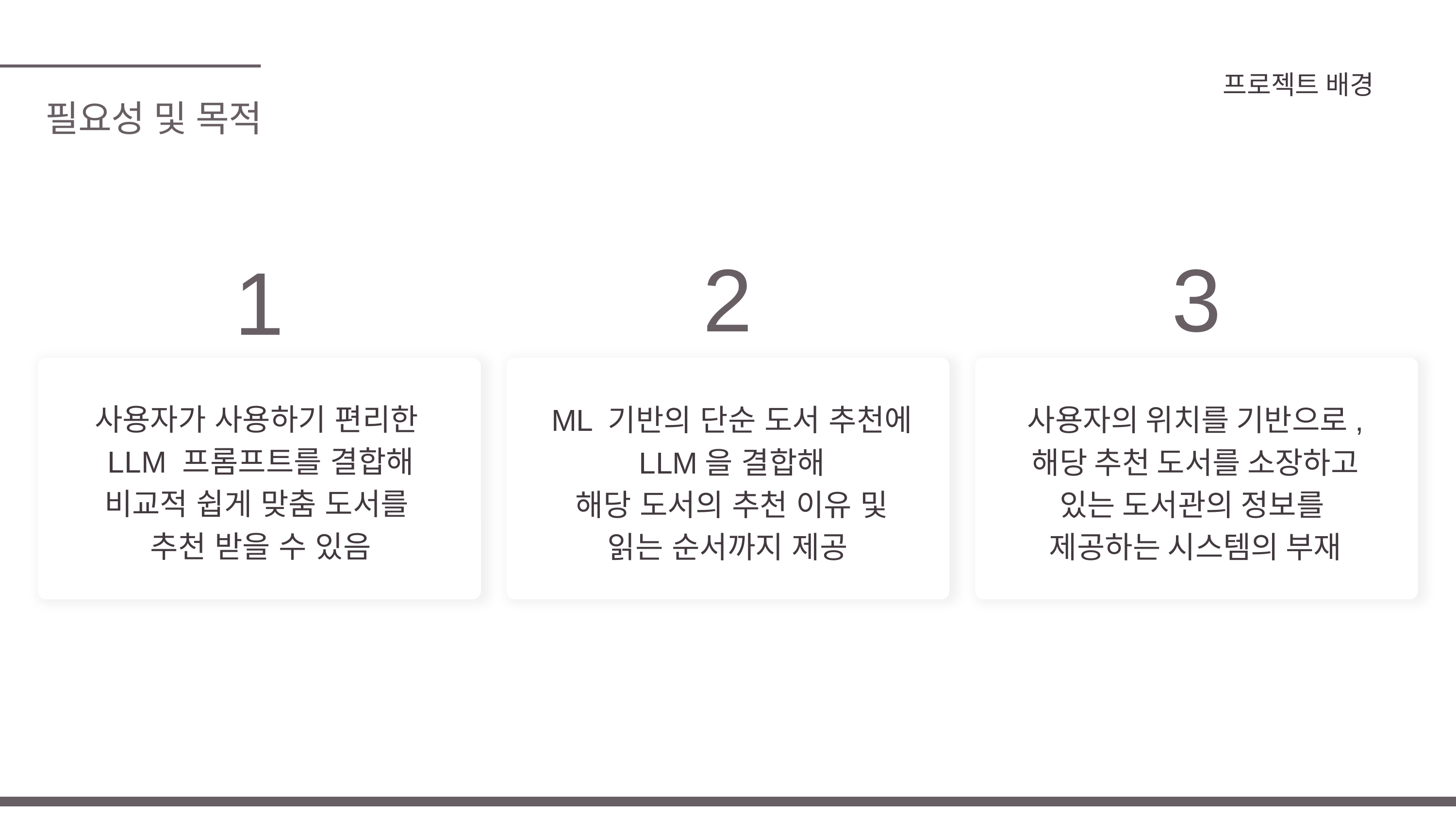

프로젝트 배경

필요성 및 목적
2
3
1

사용자가 사용하기 편리한
LLM 프롬프트를 결합해
비교적 쉽게 맞춤 도서를
추천 받을 수 있음
ML 기반의 단순 도서 추천에
LLM을 결합해
해당 도서의 추천 이유 및
읽는 순서까지 제공
사용자의 위치를 기반으로,
해당 추천 도서를 소장하고 있는 도서관의 정보를
제공하는 시스템의 부재